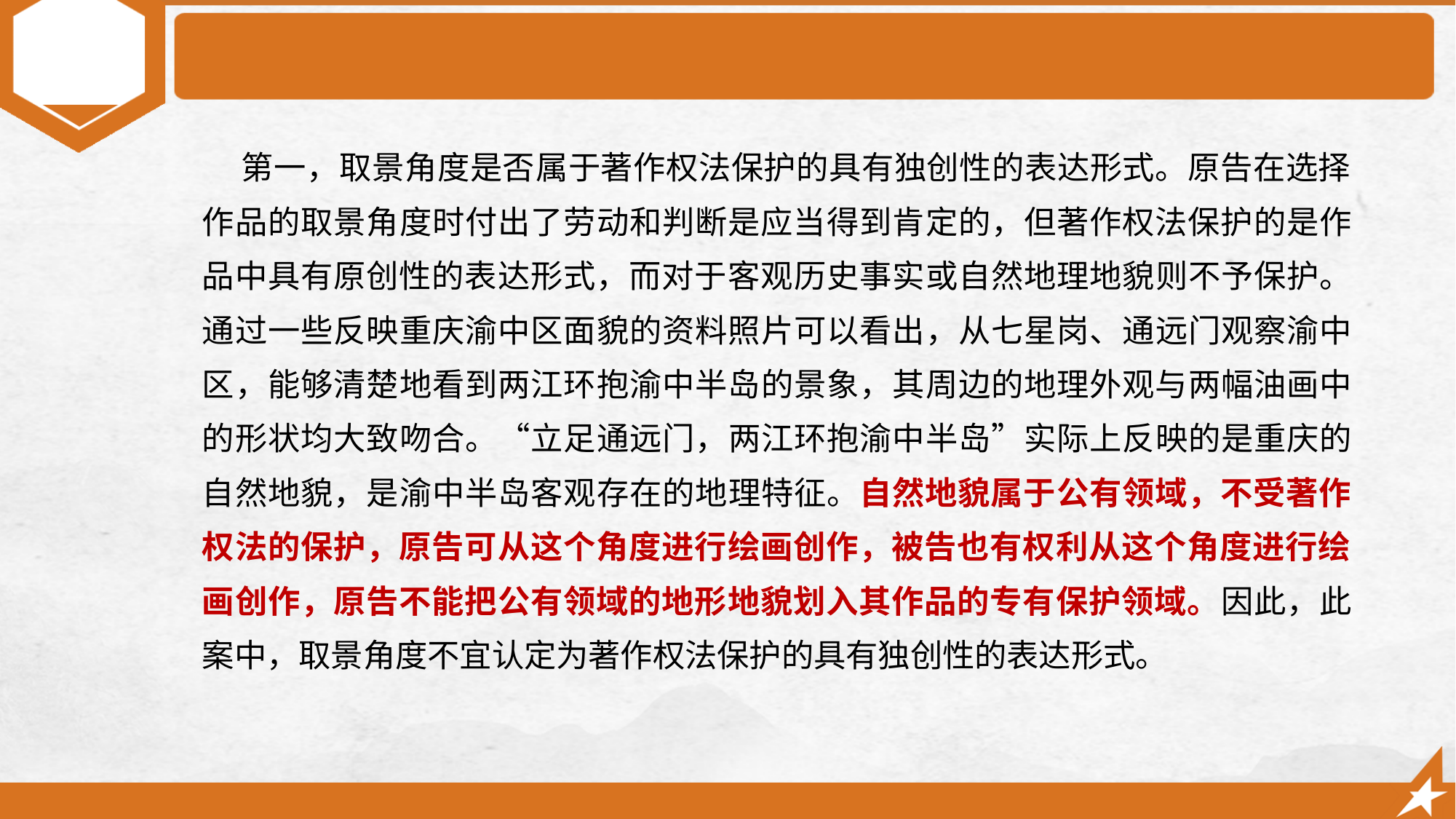

第一，取景角度是否属于著作权法保护的具有独创性的表达形式。原告在选择作品的取景角度时付出了劳动和判断是应当得到肯定的，但著作权法保护的是作品中具有原创性的表达形式，而对于客观历史事实或自然地理地貌则不予保护。通过一些反映重庆渝中区面貌的资料照片可以看出，从七星岗、通远门观察渝中区，能够清楚地看到两江环抱渝中半岛的景象，其周边的地理外观与两幅油画中的形状均大致吻合。“立足通远门，两江环抱渝中半岛”实际上反映的是重庆的自然地貌，是渝中半岛客观存在的地理特征。自然地貌属于公有领域，不受著作权法的保护，原告可从这个角度进行绘画创作，被告也有权利从这个角度进行绘画创作，原告不能把公有领域的地形地貌划入其作品的专有保护领域。因此，此案中，取景角度不宜认定为著作权法保护的具有独创性的表达形式。